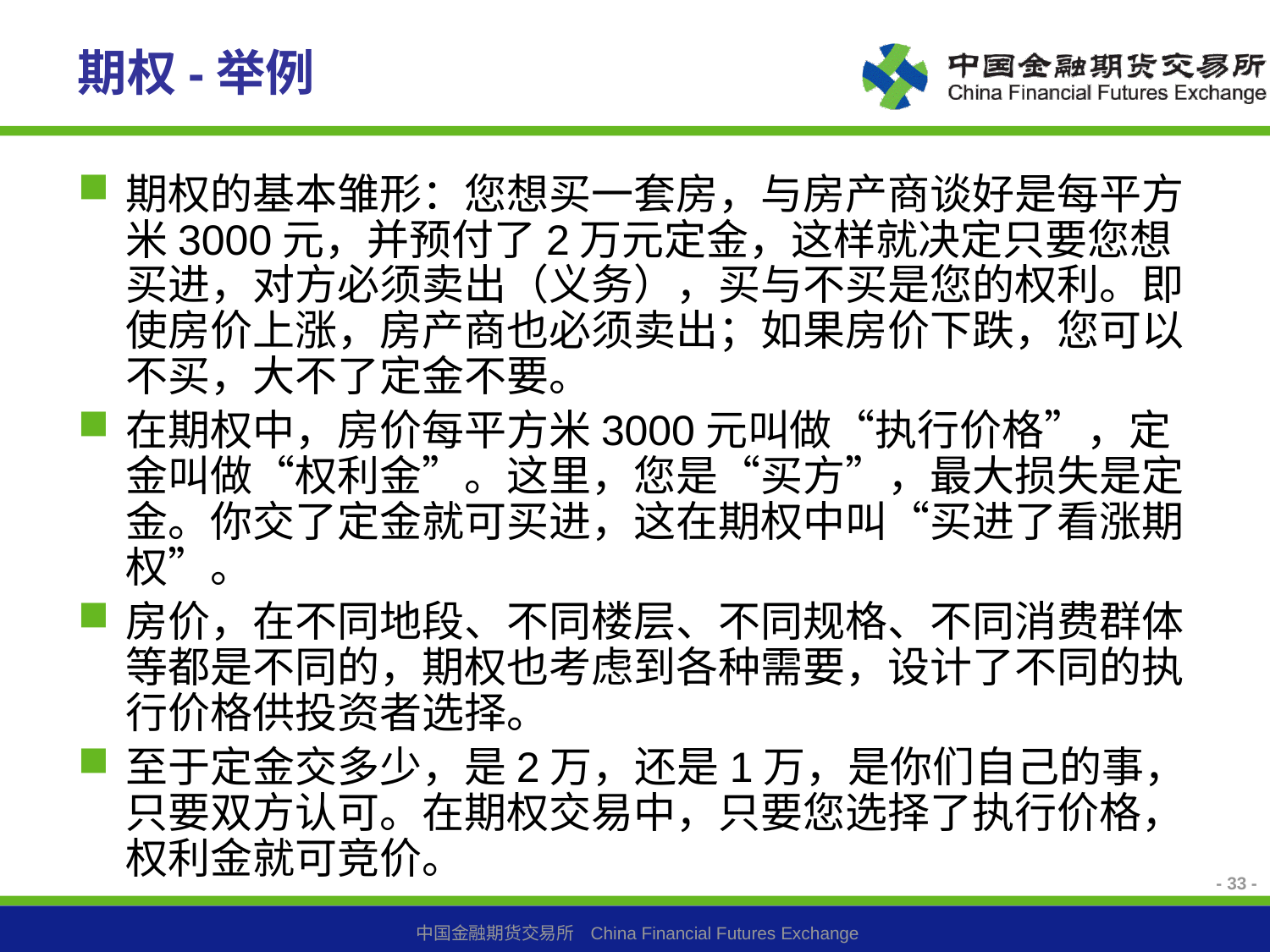

# 期权-举例
期权的基本雏形：您想买一套房，与房产商谈好是每平方米3000元，并预付了2万元定金，这样就决定只要您想买进，对方必须卖出（义务），买与不买是您的权利。即使房价上涨，房产商也必须卖出；如果房价下跌，您可以不买，大不了定金不要。
在期权中，房价每平方米3000元叫做“执行价格”，定金叫做“权利金”。这里，您是“买方”，最大损失是定金。你交了定金就可买进，这在期权中叫“买进了看涨期权”。
房价，在不同地段、不同楼层、不同规格、不同消费群体等都是不同的，期权也考虑到各种需要，设计了不同的执行价格供投资者选择。
至于定金交多少，是2万，还是1万，是你们自己的事，只要双方认可。在期权交易中，只要您选择了执行价格，权利金就可竞价。

- 33 -